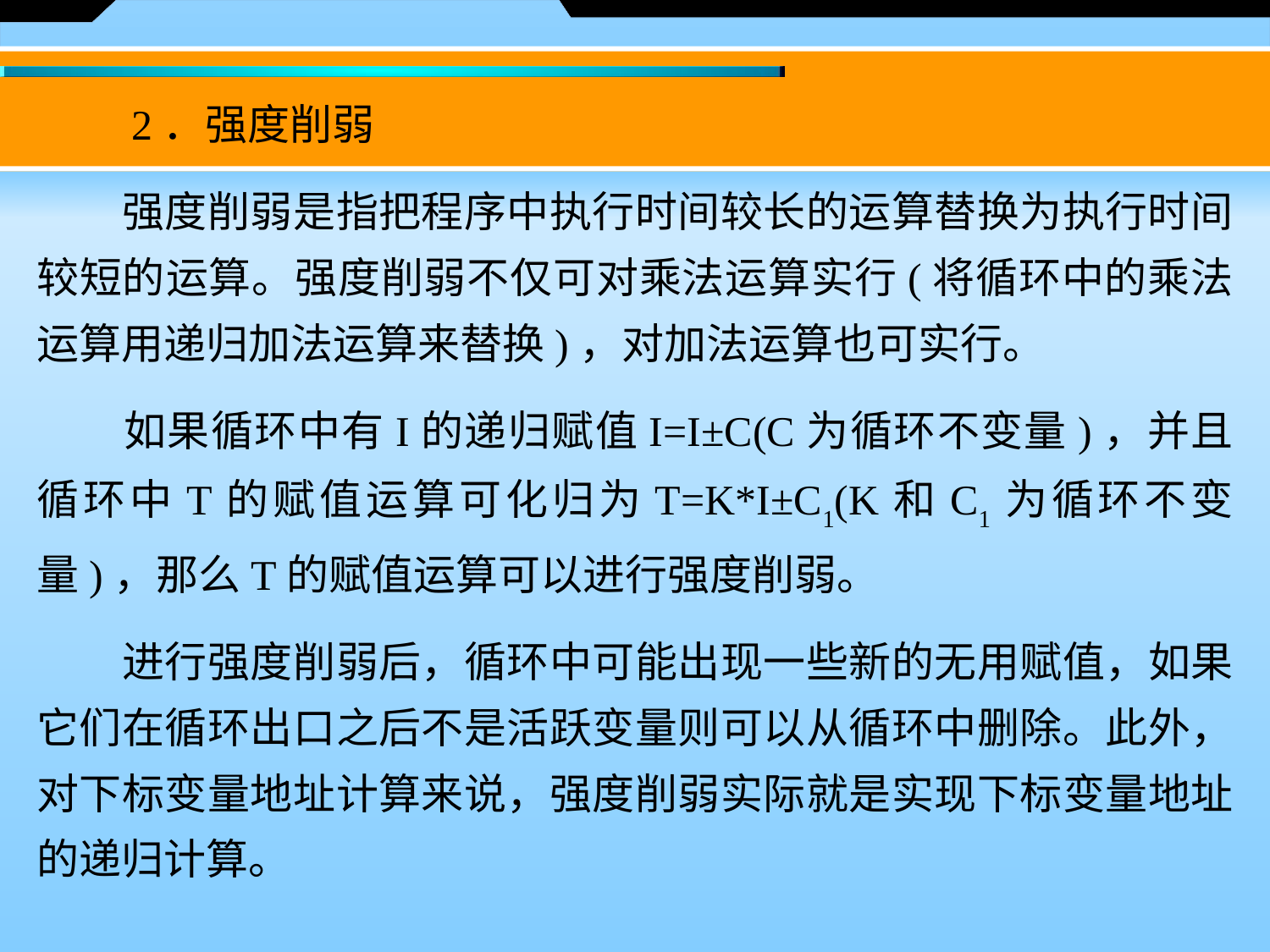

2．强度削弱
　　强度削弱是指把程序中执行时间较长的运算替换为执行时间较短的运算。强度削弱不仅可对乘法运算实行(将循环中的乘法运算用递归加法运算来替换)，对加法运算也可实行。
　　如果循环中有I的递归赋值I=I±C(C为循环不变量)，并且循环中T的赋值运算可化归为T=K*I±C1(K和C1为循环不变量)，那么T的赋值运算可以进行强度削弱。
　　进行强度削弱后，循环中可能出现一些新的无用赋值，如果它们在循环出口之后不是活跃变量则可以从循环中删除。此外，对下标变量地址计算来说，强度削弱实际就是实现下标变量地址的递归计算。